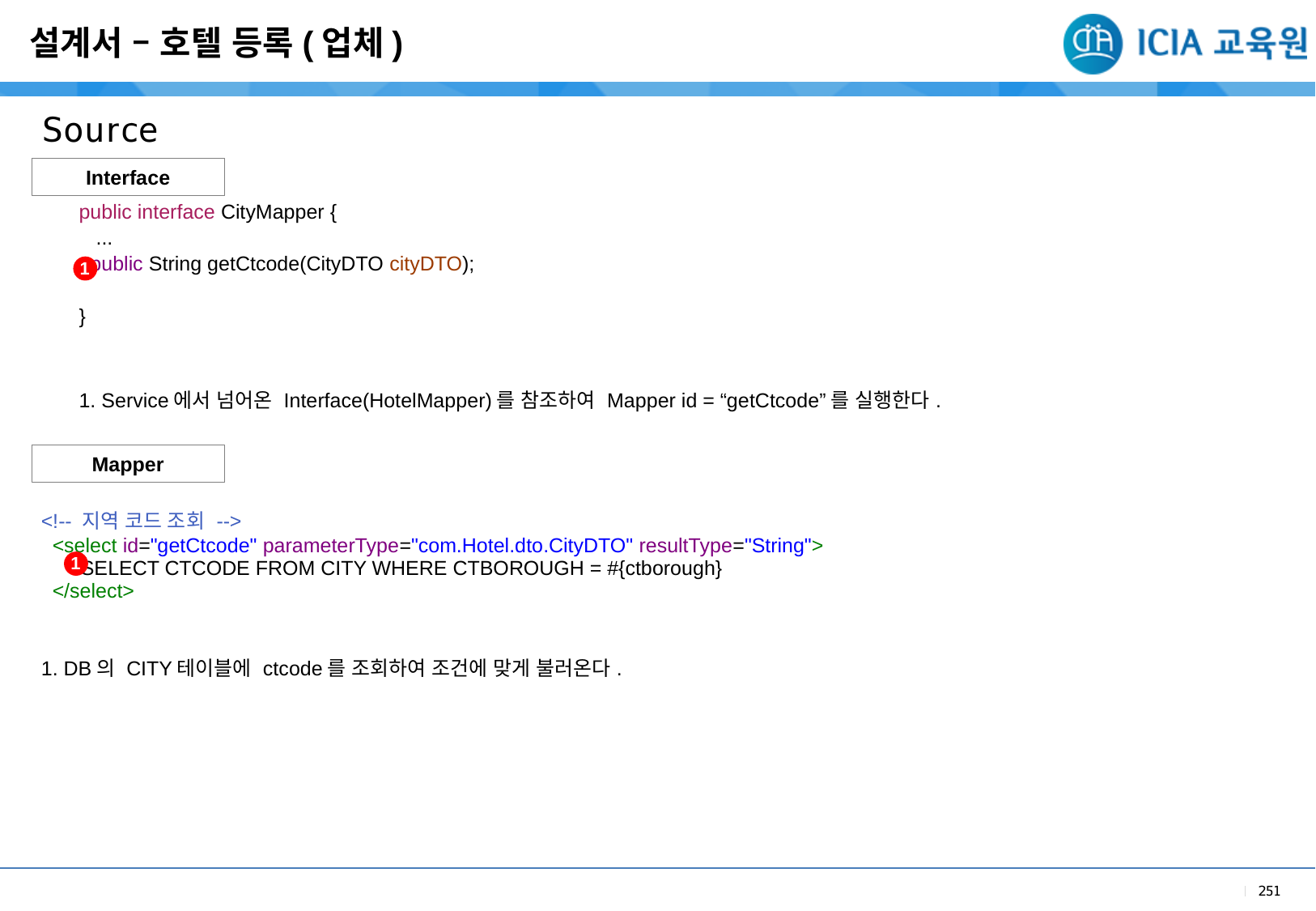

설계서 – 호텔 등록(업체)
Source
Interface
| public interface CityMapper { ... public String getCtcode(CityDTO cityDTO); } |
| --- |
| 1. Service에서 넘어온 Interface(HotelMapper)를 참조하여 Mapper id = “getCtcode”를 실행한다. |
1

Mapper
| <!-- 지역 코드 조회 --> <select id="getCtcode" parameterType="com.Hotel.dto.CityDTO" resultType="String"> SELECT CTCODE FROM CITY WHERE CTBOROUGH = #{ctborough} </select> |
| --- |
| 1. DB의 CITY테이블에 ctcode를 조회하여 조건에 맞게 불러온다. |
1